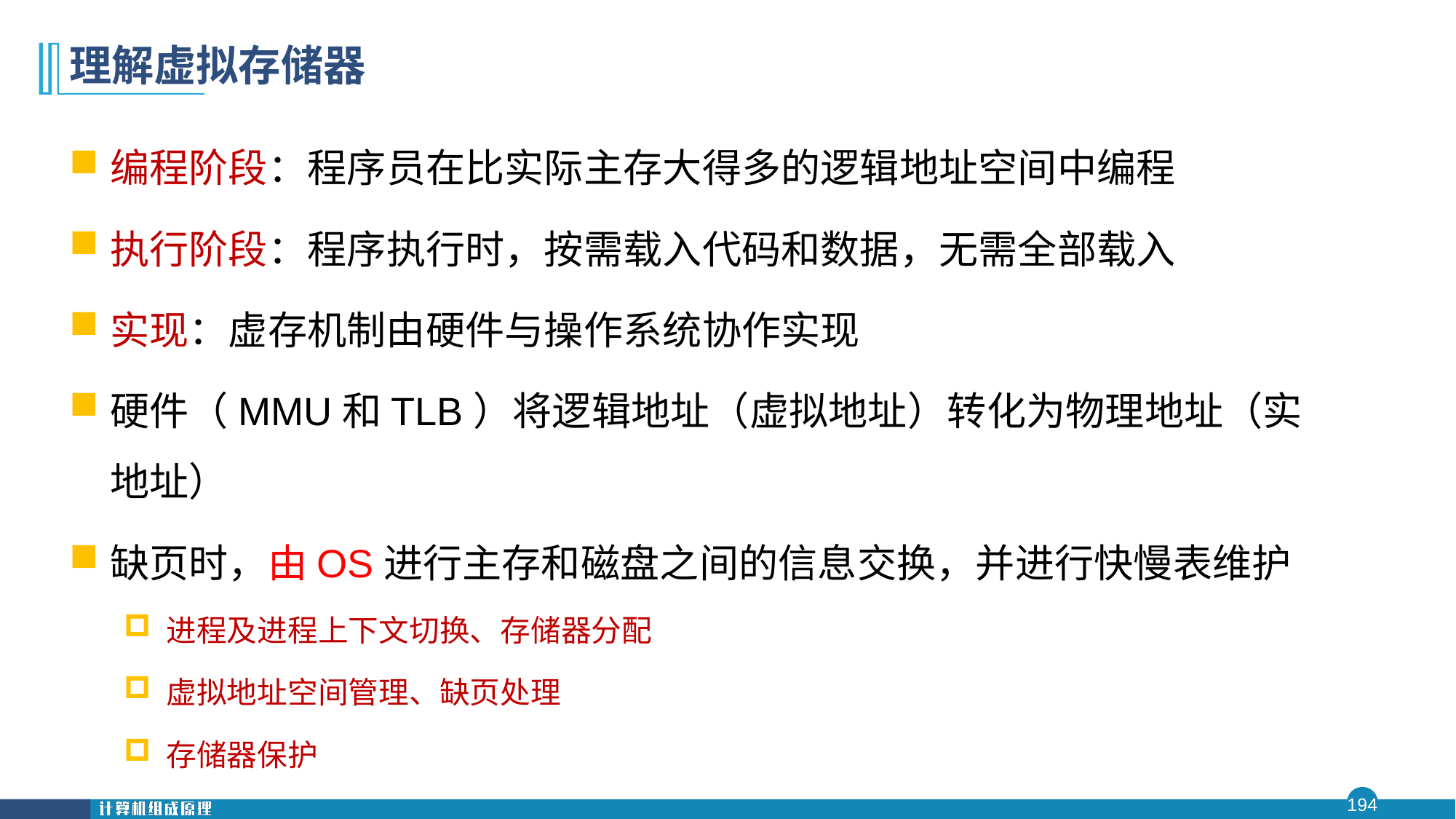

# 理解虚拟存储器
编程阶段：程序员在比实际主存大得多的逻辑地址空间中编程
执行阶段：程序执行时，按需载入代码和数据，无需全部载入
实现：虚存机制由硬件与操作系统协作实现
硬件（MMU和TLB）将逻辑地址（虚拟地址）转化为物理地址（实地址）
缺页时，由OS进行主存和磁盘之间的信息交换，并进行快慢表维护
进程及进程上下文切换、存储器分配
虚拟地址空间管理、缺页处理
存储器保护